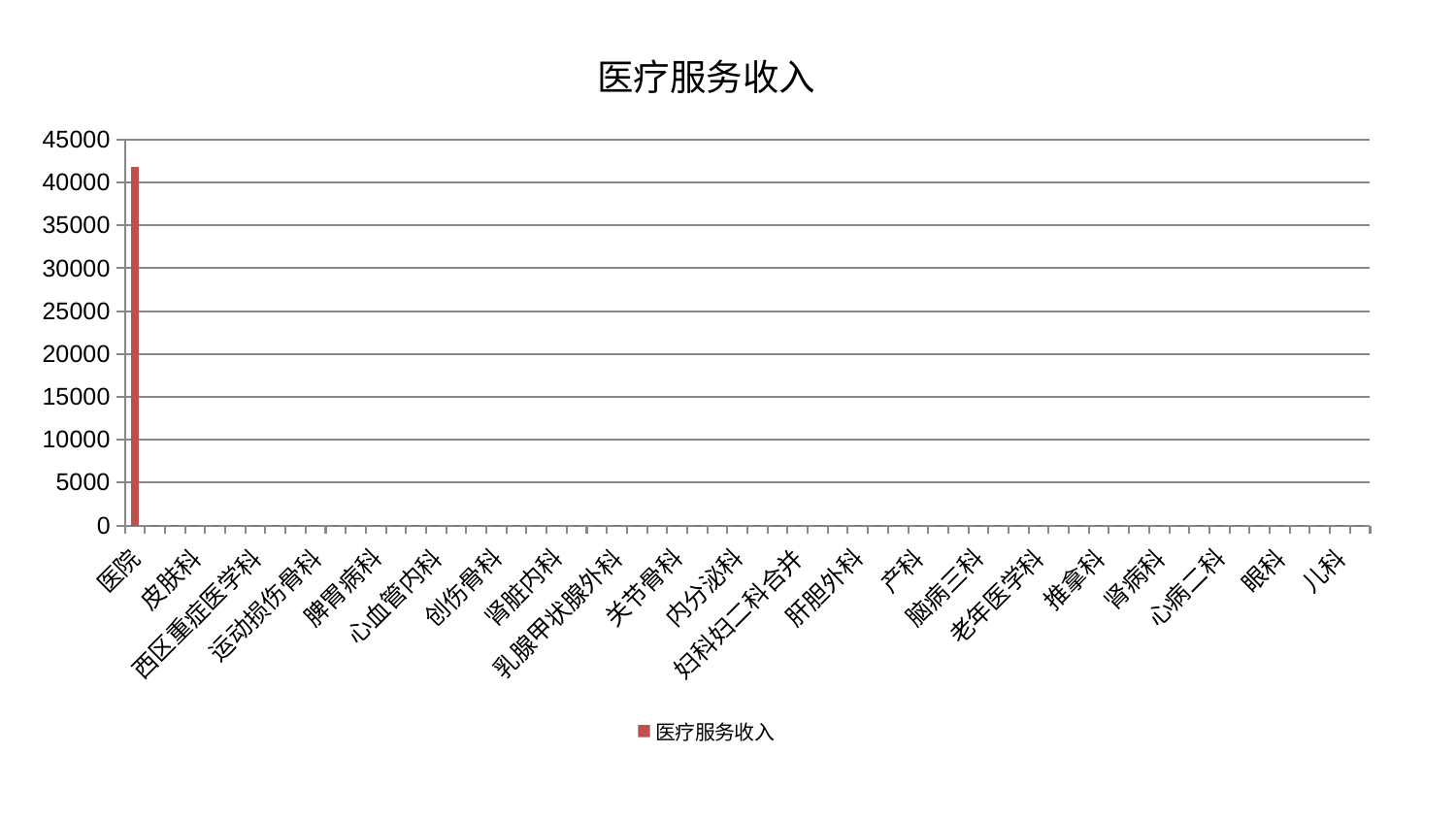

### Chart: 医疗服务收入

| Category | 医疗服务收入 |
|---|---|
| 医院 | 41850.8 |
| 中医外治中心 | 0.9961806279221128 |
| 康复科 | 0.9903443241872814 |
| 皮肤科 | 0.9680163822784285 |
| 综合内科 | 0.9534417302106333 |
| 男科 | 0.944016879737773 |
| 西区重症医学科 | 0.9317520988530483 |
| 脑病一科 | 0.9271078242606441 |
| 风湿病科 | 0.9236163526637737 |
| 运动损伤骨科 | 0.9199734585982076 |
| 神经内科 | 0.911378631804467 |
| 普通外科 | 0.8656670468214975 |
| 脾胃病科 | 0.8600133675300059 |
| 微创骨科 | 0.8060036946733946 |
| 脑病二科 | 0.8049863668410666 |
| 心血管内科 | 0.7965314916338284 |
| 脊柱骨科 | 0.7893619489996686 |
| 骨科 | 0.7859965500617396 |
| 创伤骨科 | 0.7461828780485427 |
| 肿瘤内科 | 0.7296780263005151 |
| 美容皮肤科 | 0.6549180567936139 |
| 肾脏内科 | 0.6531983518996209 |
| 口腔科 | 0.6353803978337182 |
| 显微骨科 | 0.6310335861014897 |
| 乳腺甲状腺外科 | 0.623896536220663 |
| 东区肾病科 | 0.5926566953861141 |
| 神经外科 | 0.5904678675367827 |
| 关节骨科 | 0.589416639872578 |
| 中医经典科 | 0.5616220723968968 |
| 耳鼻喉科 | 0.5208633251986339 |
| 内分泌科 | 0.5064254506079411 |
| 血液科 | 0.48714860330341225 |
| 妇二科 | 0.4715564635478975 |
| 妇科妇二科合并 | 0.4624302942122891 |
| 妇科 | 0.4581204873756317 |
| 小儿骨科 | 0.447942877369343 |
| 肝胆外科 | 0.4471985292420253 |
| 东区重症医学科 | 0.43431058947788803 |
| 小儿推拿科 | 0.4320457464273988 |
| 产科 | 0.42542856582276567 |
| 胸外科 | 0.41951344047165207 |
| 针灸科 | 0.39217285589370854 |
| 脑病三科 | 0.3651253130673462 |
| 肝病科 | 0.35873735124911876 |
| 周围血管科 | 0.3553927345160941 |
| 老年医学科 | 0.27389653369704425 |
| 消化内科 | 0.2652927517566628 |
| 心病四科 | 0.26460718211105183 |
| 推拿科 | 0.25802938172851664 |
| 身心医学科 | 0.24455921377811296 |
| 呼吸内科 | 0.23435442019139474 |
| 肾病科 | 0.22464582543895295 |
| 肛肠科 | 0.17663238057765285 |
| 泌尿外科 | 0.16688678750194308 |
| 心病二科 | 0.16117565501247033 |
| 治未病中心 | 0.14221521282409655 |
| 重症医学科 | 0.11591410798411572 |
| 眼科 | 0.06397798621687234 |
| 脾胃科消化科合并 | 0.05074285893317643 |
| 心病三科 | 0.035350002194212804 |
| 儿科 | 0.025433485965315805 |
| 心病一科 | 0.0031772586852880647 |
240